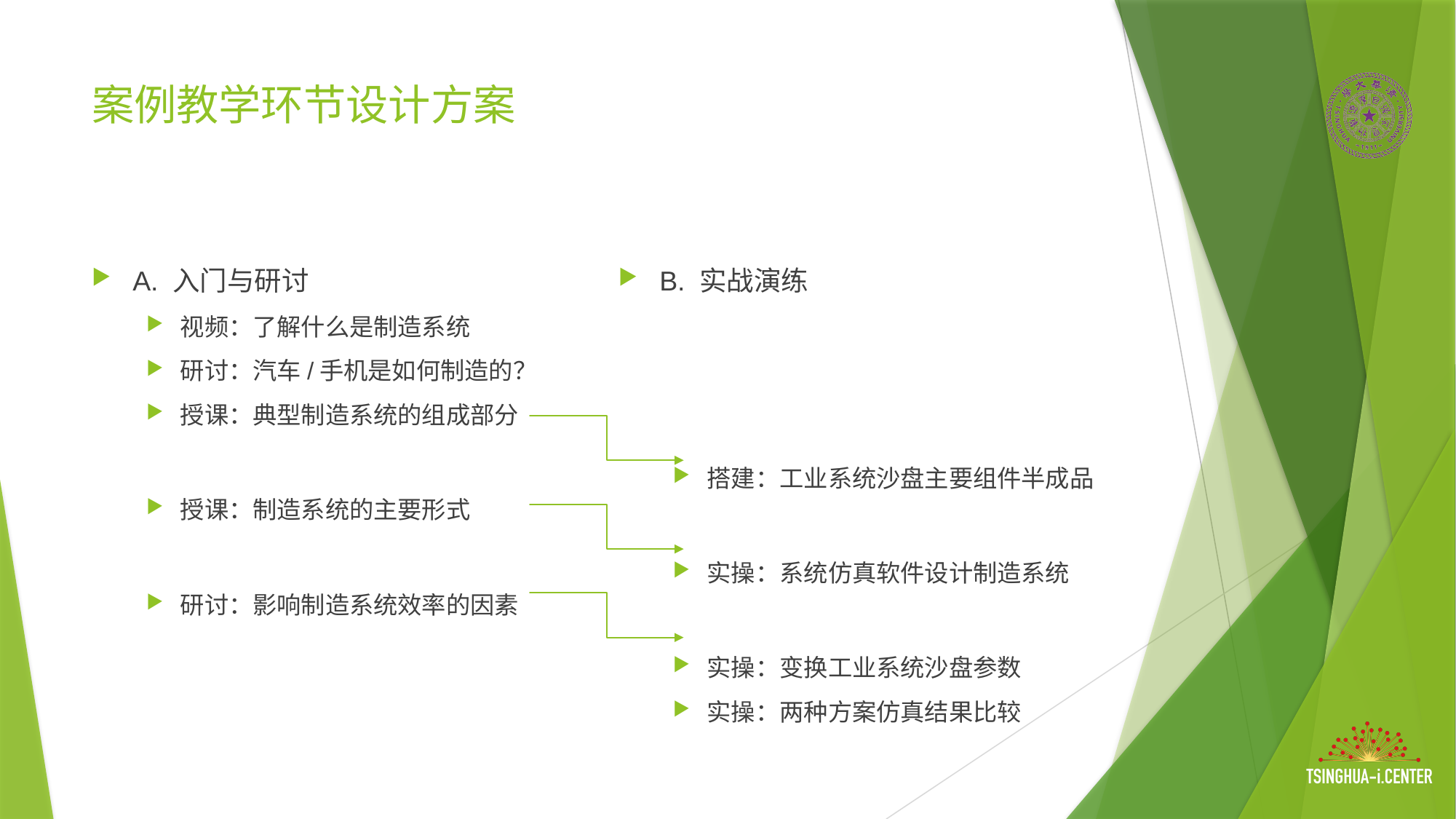

# 案例教学环节设计方案
A. 入门与研讨
视频：了解什么是制造系统
研讨：汽车/手机是如何制造的？
授课：典型制造系统的组成部分

授课：制造系统的主要形式

研讨：影响制造系统效率的因素
B. 实战演练

搭建：工业系统沙盘主要组件半成品

实操：系统仿真软件设计制造系统

实操：变换工业系统沙盘参数
实操：两种方案仿真结果比较